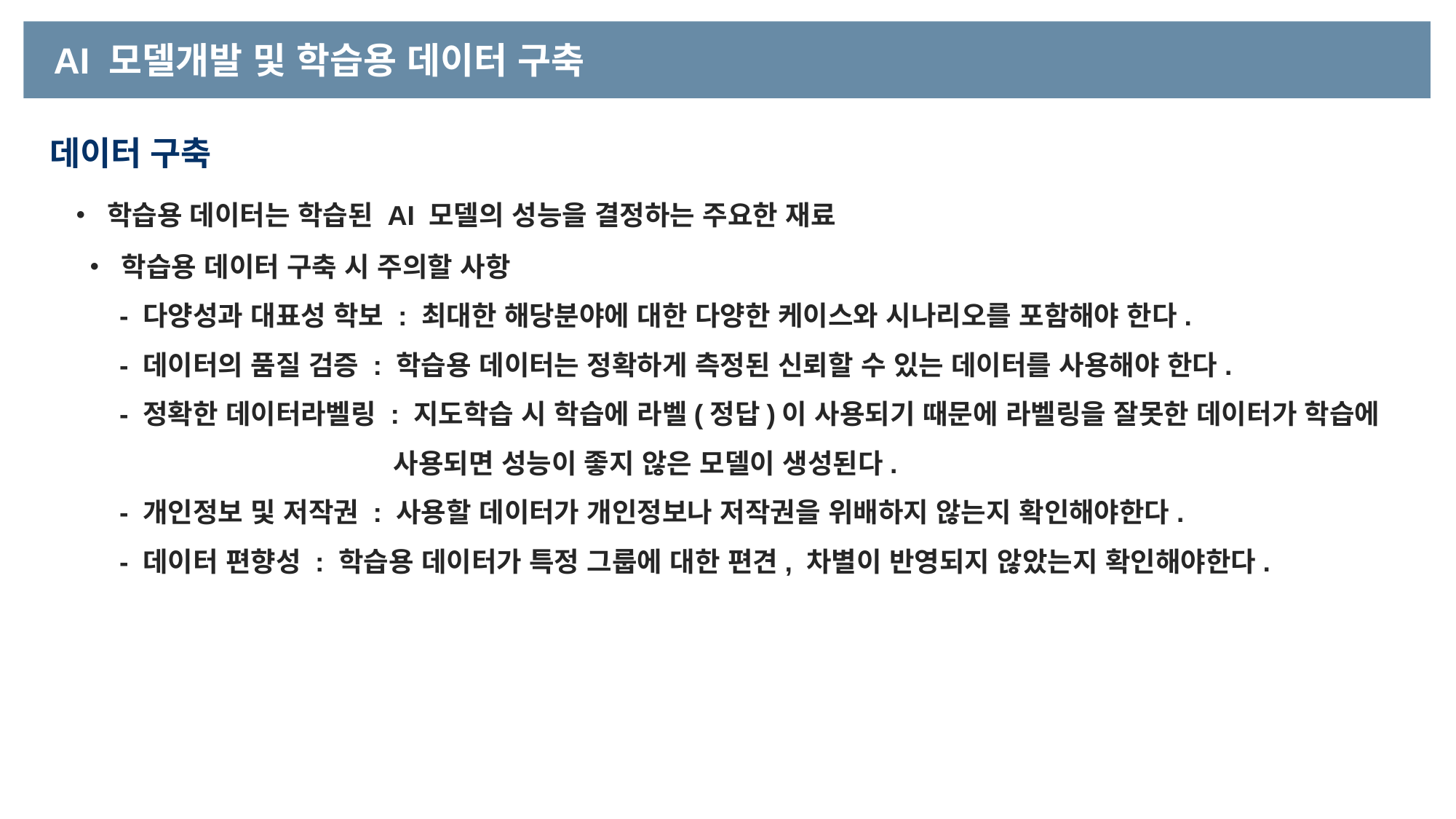

AI 모델개발 및 학습용 데이터 구축
데이터 구축

• 학습용 데이터는 학습된 AI 모델의 성능을 결정하는 주요한 재료
• 학습용 데이터 구축 시 주의할 사항
     - 다양성과 대표성 학보 : 최대한 해당분야에 대한 다양한 케이스와 시나리오를 포함해야 한다.
     - 데이터의 품질 검증 : 학습용 데이터는 정확하게 측정된 신뢰할 수 있는 데이터를 사용해야 한다.
     - 정확한 데이터라벨링 : 지도학습 시 학습에 라벨(정답)이 사용되기 때문에 라벨링을 잘못한 데이터가 학습에
                                        사용되면 성능이 좋지 않은 모델이 생성된다.
     - 개인정보 및 저작권 : 사용할 데이터가 개인정보나 저작권을 위배하지 않는지 확인해야한다.
     - 데이터 편향성 : 학습용 데이터가 특정 그룹에 대한 편견, 차별이 반영되지 않았는지 확인해야한다.